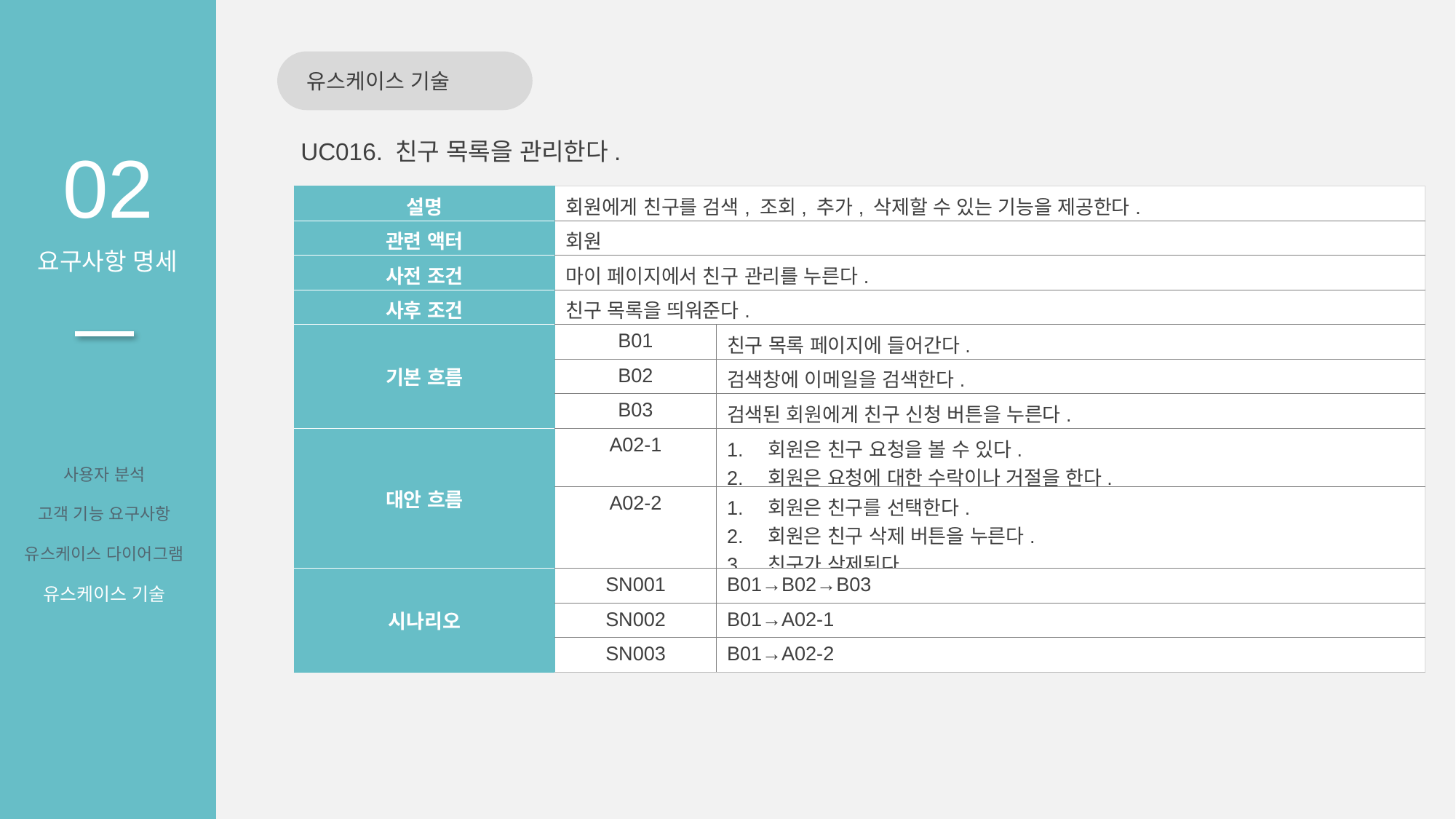

유스케이스 기술
02
요구사항 명세
UC016. 친구 목록을 관리한다.
| 설명 | 회원에게 친구를 검색, 조회, 추가, 삭제할 수 있는 기능을 제공한다. |  |
| --- | --- | --- |
| 관련 액터 | 회원 |  |
| 사전 조건 | 마이 페이지에서 친구 관리를 누른다. |  |
| 사후 조건 | 친구 목록을 띄워준다. |  |
| 기본 흐름 | B01 | 친구 목록 페이지에 들어간다. |
|  | B02 | 검색창에 이메일을 검색한다. |
|  | B03 | 검색된 회원에게 친구 신청 버튼을 누른다. |
| 대안 흐름 | A02-1 | 회원은 친구 요청을 볼 수 있다. 회원은 요청에 대한 수락이나 거절을 한다. |
|  | A02-2 | 회원은 친구를 선택한다. 회원은 친구 삭제 버튼을 누른다. 친구가 삭제된다. |
| 시나리오 | SN001 | B01→B02→B03 |
|  | SN002 | B01→A02-1 |
|  | SN003 | B01→A02-2 |
사용자 분석
고객 기능 요구사항
유스케이스 다이어그램
유스케이스 기술